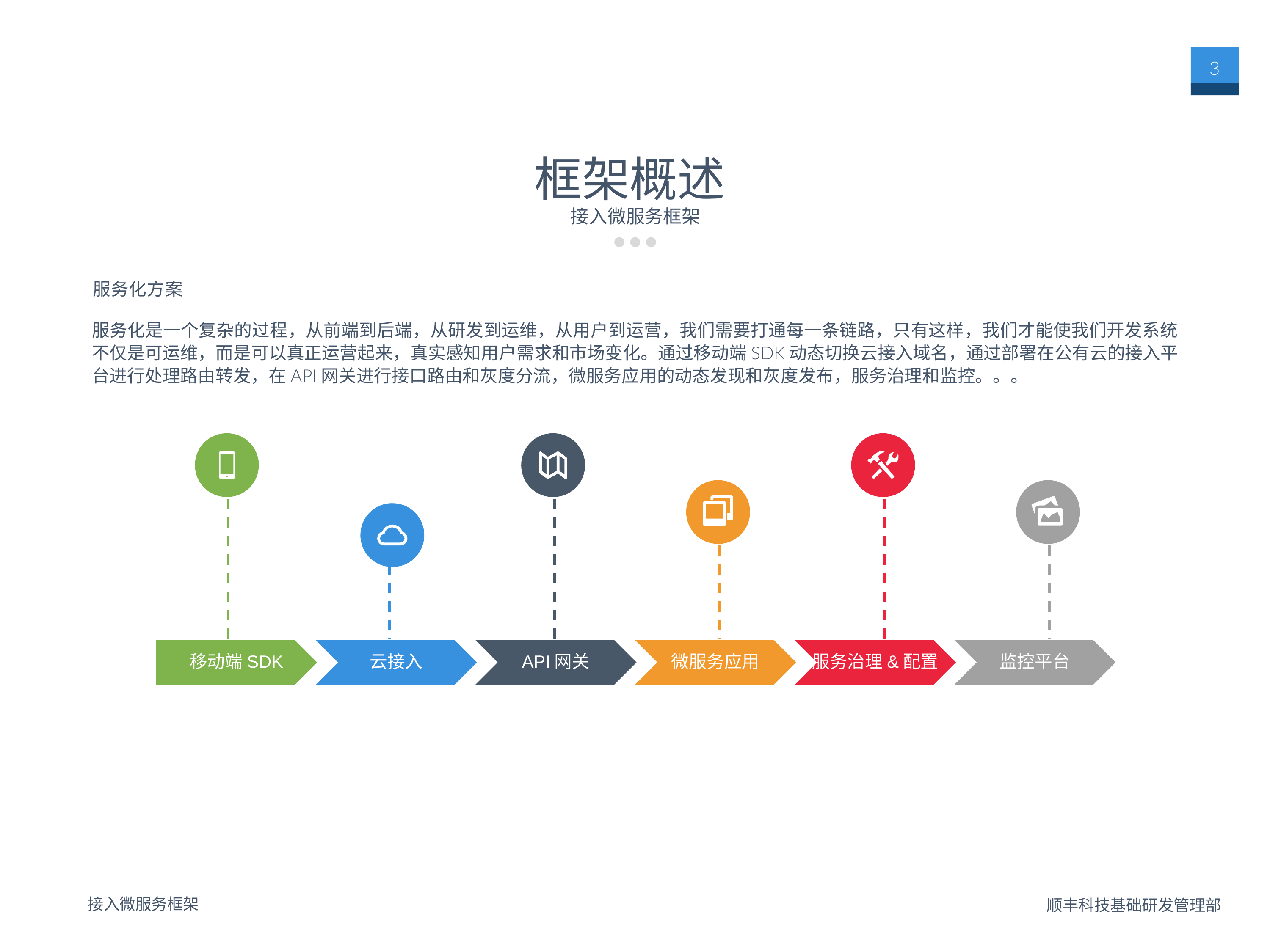

3
框架概述
接入微服务框架

服务化方案
服务化是一个复杂的过程，从前端到后端，从研发到运维，从用户到运营，我们需要打通每一条链路，只有这样，我们才能使我们开发系统不仅是可运维，而是可以真正运营起来，真实感知用户需求和市场变化。通过移动端SDK动态切换云接入域名，通过部署在公有云的接入平台进行处理路由转发，在API网关进行接口路由和灰度分流，微服务应用的动态发现和灰度发布，服务治理和监控。。。

移动端SDK

云接入

API网关

微服务应用

服务治理&配置

监控平台